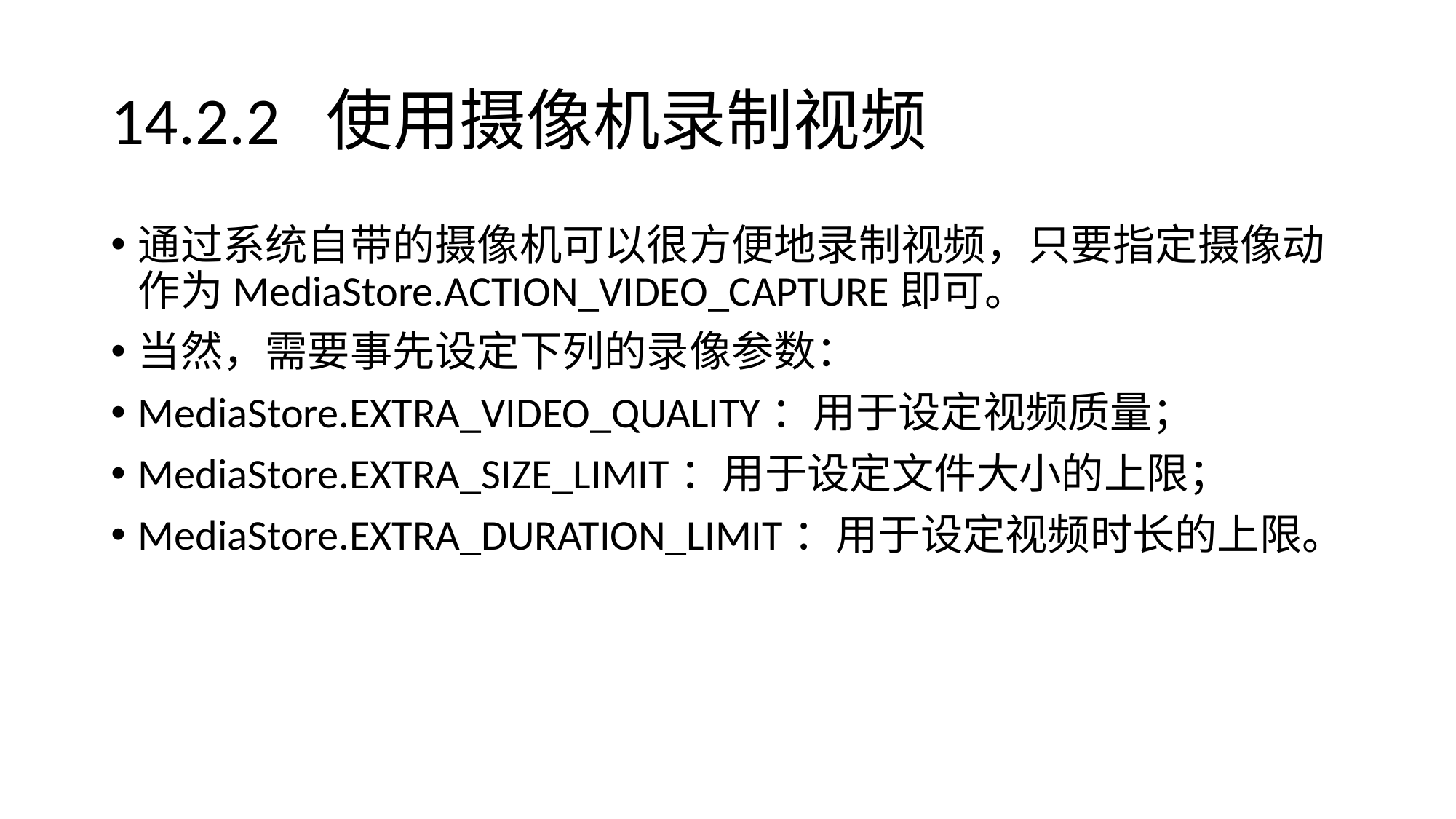

# 14.2.2  使用摄像机录制视频
通过系统自带的摄像机可以很方便地录制视频，只要指定摄像动作为MediaStore.ACTION_VIDEO_CAPTURE即可。
当然，需要事先设定下列的录像参数：
MediaStore.EXTRA_VIDEO_QUALITY：用于设定视频质量；
MediaStore.EXTRA_SIZE_LIMIT：用于设定文件大小的上限；
MediaStore.EXTRA_DURATION_LIMIT：用于设定视频时长的上限。